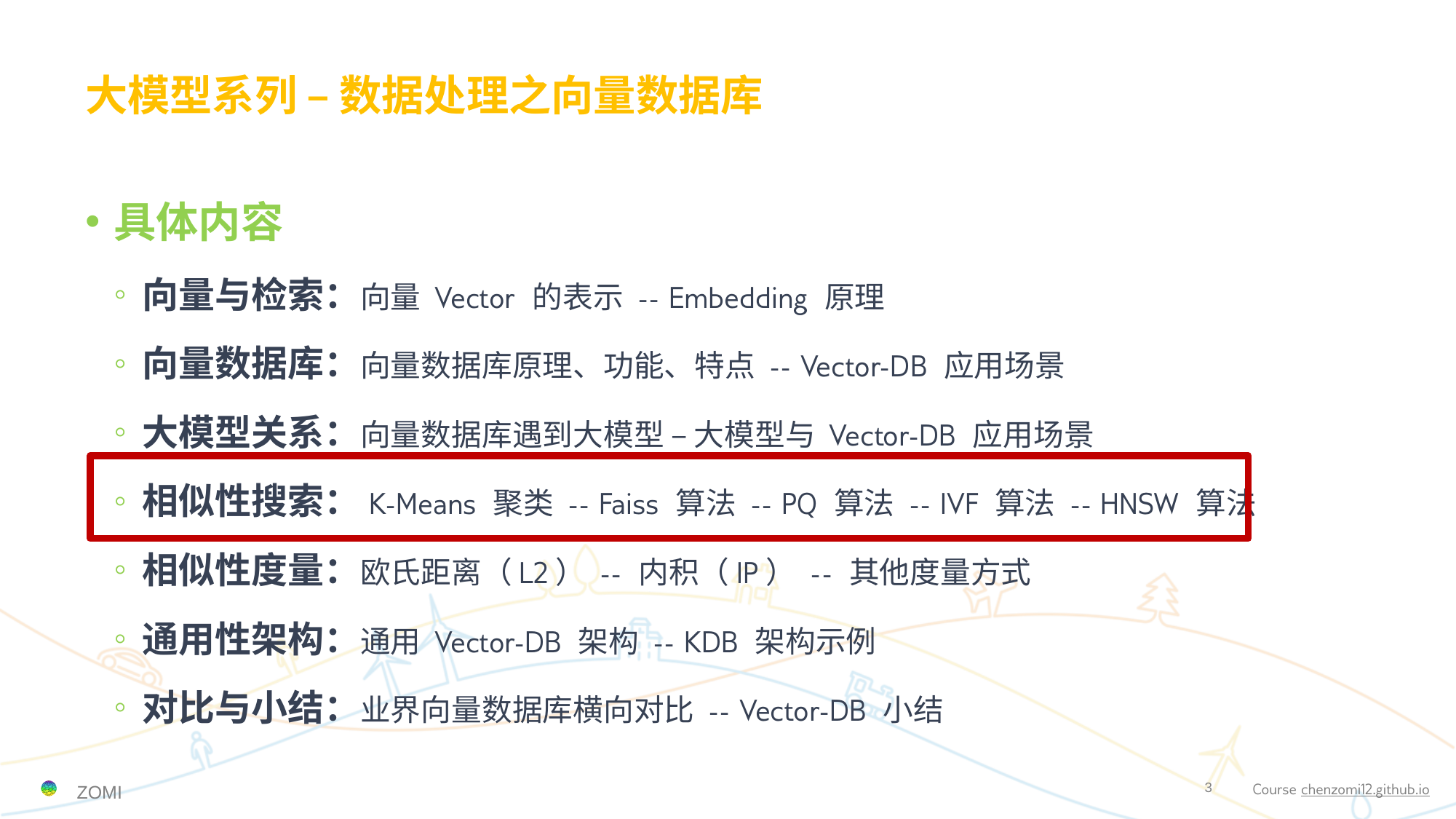

# 大模型系列 – 数据处理之向量数据库
具体内容
向量与检索：向量 Vector 的表示 -- Embedding 原理
向量数据库：向量数据库原理、功能、特点 -- Vector-DB 应用场景
大模型关系：向量数据库遇到大模型 – 大模型与 Vector-DB 应用场景
相似性搜索：K-Means 聚类 -- Faiss 算法 -- PQ 算法 -- IVF 算法 -- HNSW 算法
相似性度量：欧氏距离（L2） -- 内积（IP） -- 其他度量方式
通用性架构：通用 Vector-DB 架构 -- KDB 架构示例
对比与小结：业界向量数据库横向对比 -- Vector-DB 小结